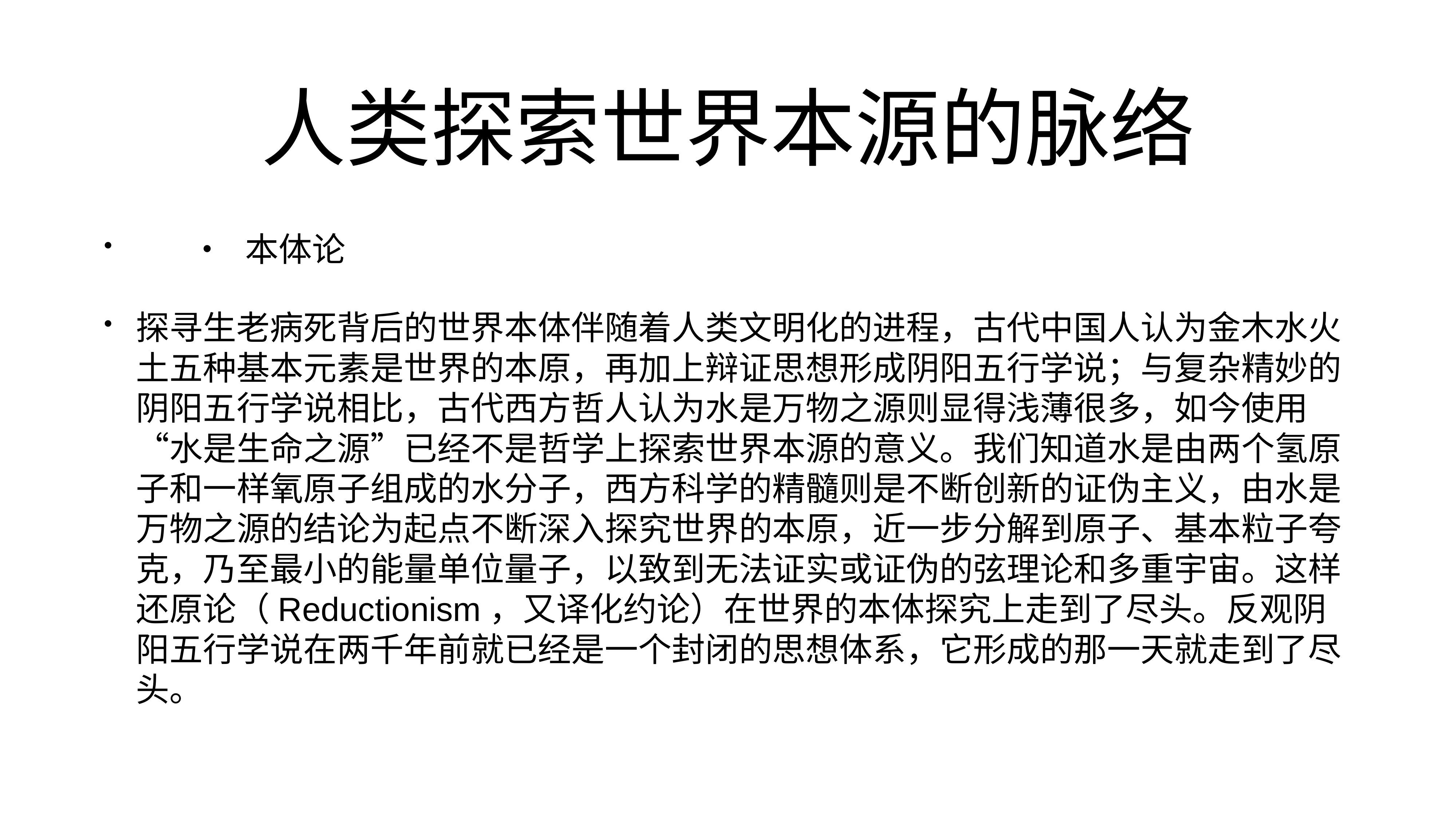

# 人类探索世界本源的脉络
	•	本体论
探寻生老病死背后的世界本体伴随着人类文明化的进程，古代中国人认为金木水火土五种基本元素是世界的本原，再加上辩证思想形成阴阳五行学说；与复杂精妙的阴阳五行学说相比，古代西方哲人认为水是万物之源则显得浅薄很多，如今使用“水是生命之源”已经不是哲学上探索世界本源的意义。我们知道水是由两个氢原子和一样氧原子组成的水分子，西方科学的精髓则是不断创新的证伪主义，由水是万物之源的结论为起点不断深入探究世界的本原，近一步分解到原子、基本粒子夸克，乃至最小的能量单位量子，以致到无法证实或证伪的弦理论和多重宇宙。这样还原论（Reductionism，又译化约论）在世界的本体探究上走到了尽头。反观阴阳五行学说在两千年前就已经是一个封闭的思想体系，它形成的那一天就走到了尽头。